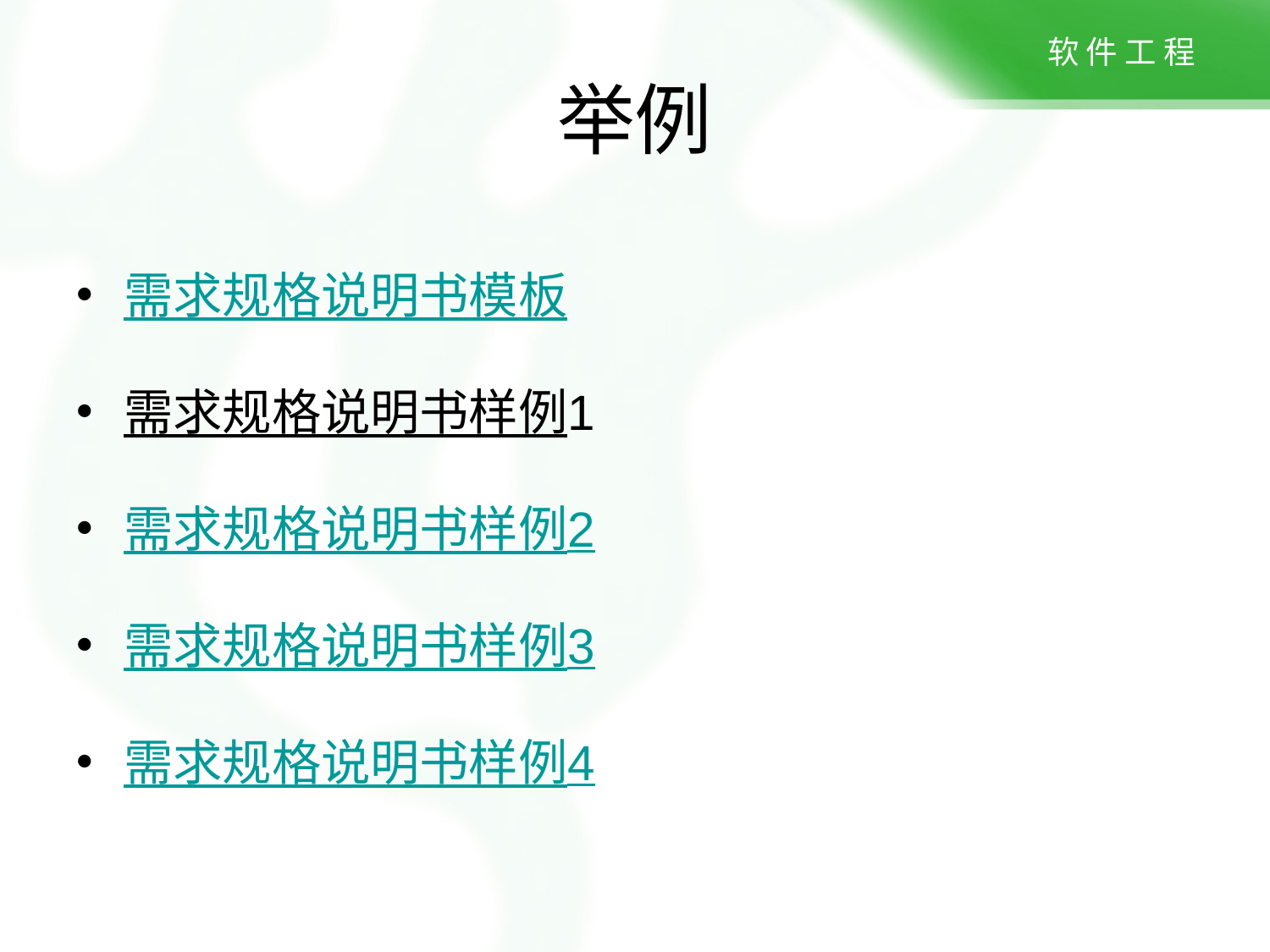

# 举例
需求规格说明书模板
需求规格说明书样例1
需求规格说明书样例2
需求规格说明书样例3
需求规格说明书样例4